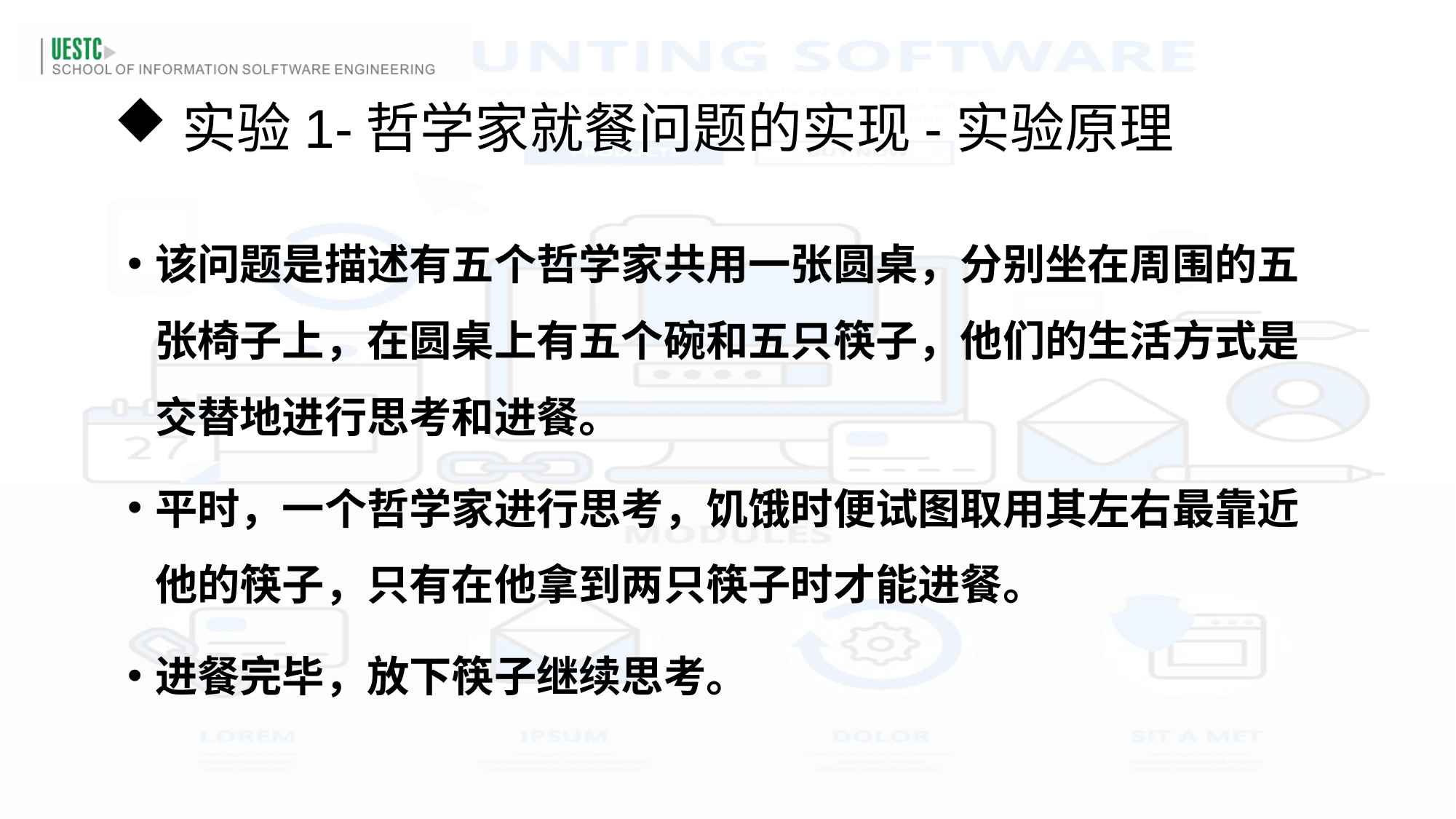

实验1-哲学家就餐问题的实现-实验原理
该问题是描述有五个哲学家共用一张圆桌，分别坐在周围的五张椅子上，在圆桌上有五个碗和五只筷子，他们的生活方式是交替地进行思考和进餐。
平时，一个哲学家进行思考，饥饿时便试图取用其左右最靠近他的筷子，只有在他拿到两只筷子时才能进餐。
进餐完毕，放下筷子继续思考。